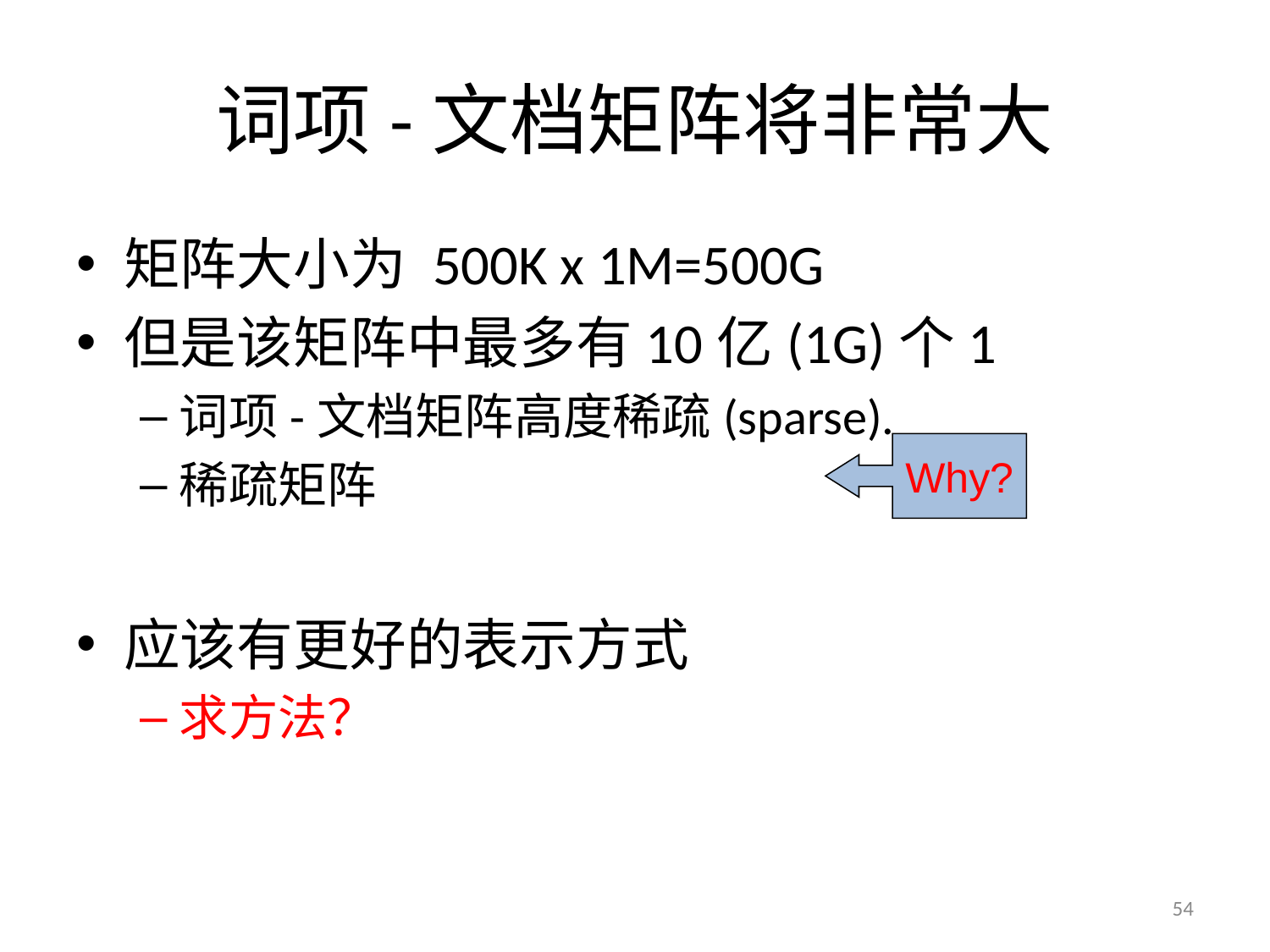

# 词项-文档矩阵将非常大
矩阵大小为 500K x 1M=500G
但是该矩阵中最多有10亿(1G)个1
词项-文档矩阵高度稀疏(sparse).
稀疏矩阵

应该有更好的表示方式
求方法？
Why?
54